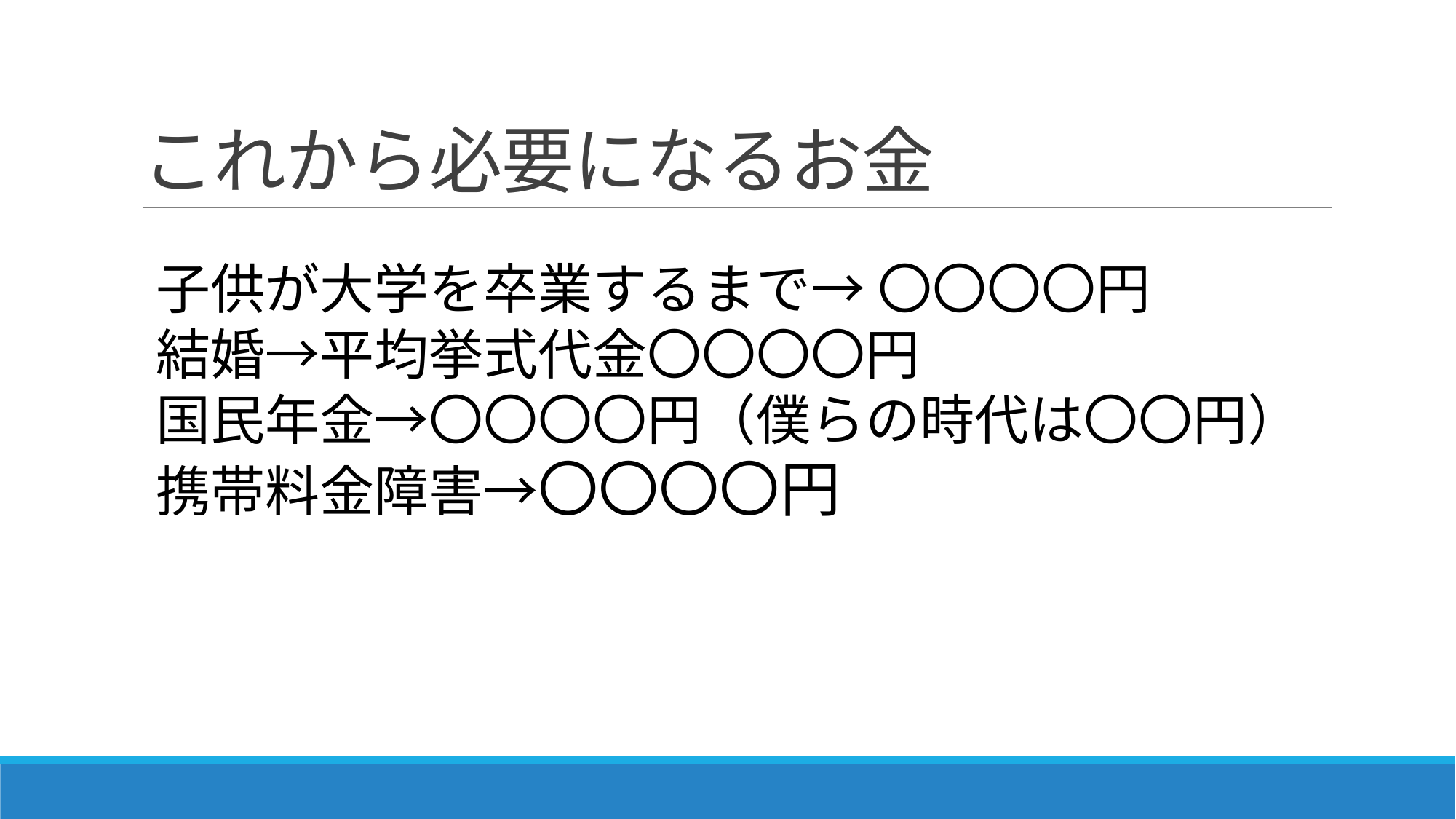

# これから必要になるお金
子供が大学を卒業するまで→ 〇〇〇〇円
結婚→平均挙式代金〇〇〇〇円
国民年金→〇〇〇〇円（僕らの時代は〇〇円）
携帯料金障害→〇〇〇〇円